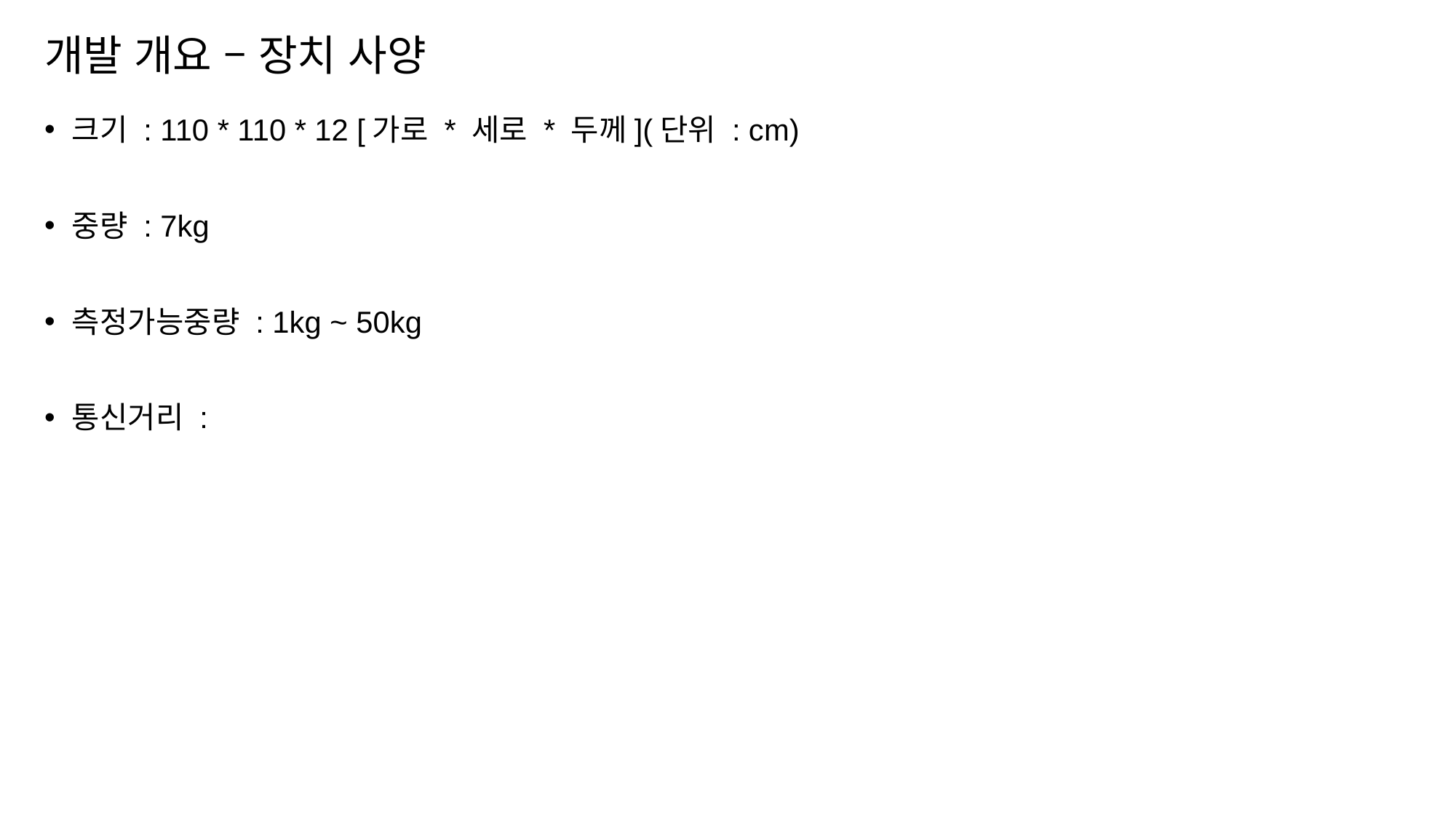

# 개발 개요 – 장치 사양
크기 : 110 * 110 * 12 [가로 * 세로 * 두께](단위 : cm)

중량 : 7kg

측정가능중량 : 1kg ~ 50kg

통신거리 :